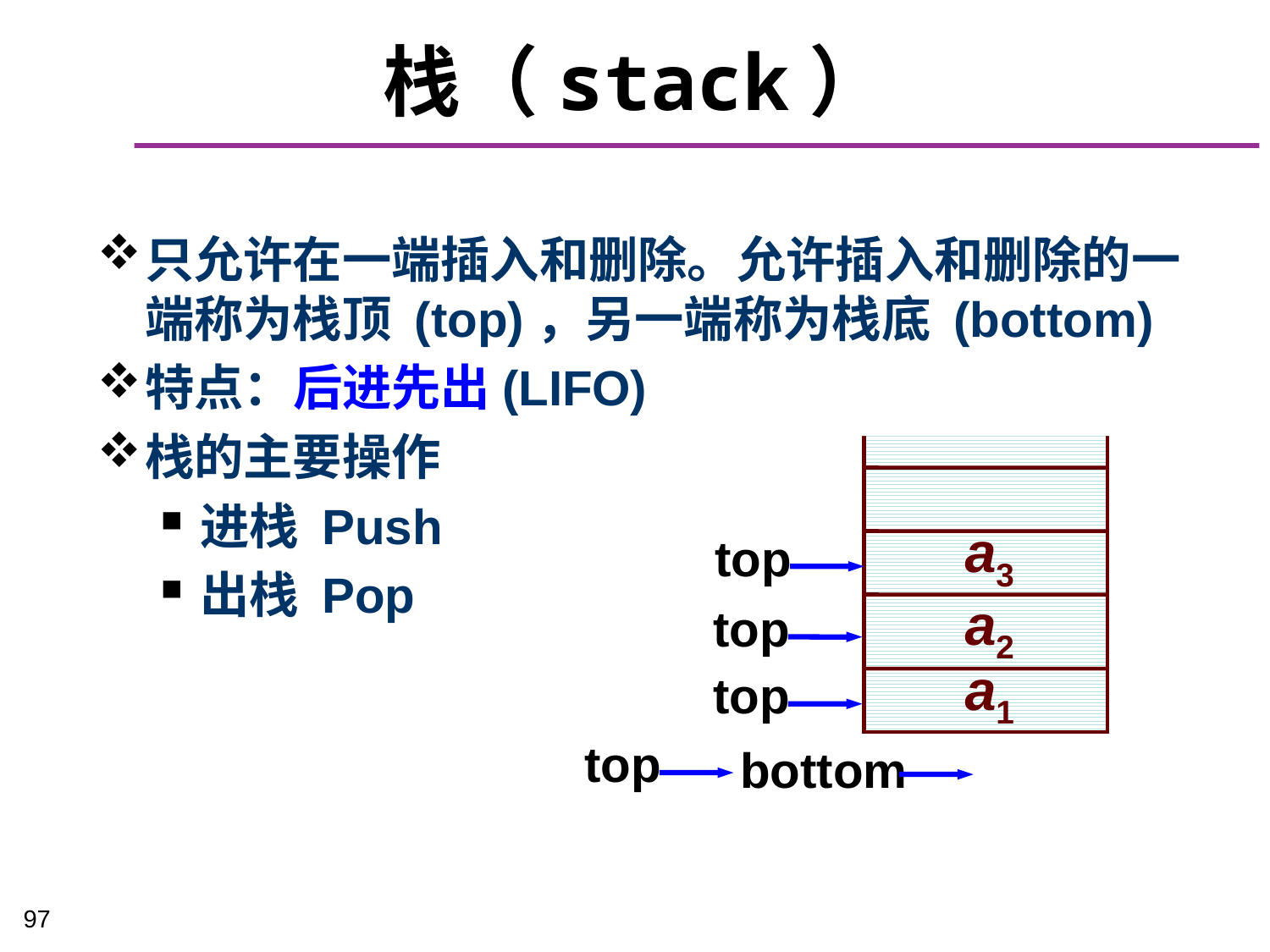

# 栈（stack）
只允许在一端插入和删除。允许插入和删除的一端称为栈顶 (top)，另一端称为栈底 (bottom)
特点：后进先出(LIFO)
栈的主要操作
进栈 Push
出栈 Pop

a3
top

a2
top

a1
top

top

bottom

97